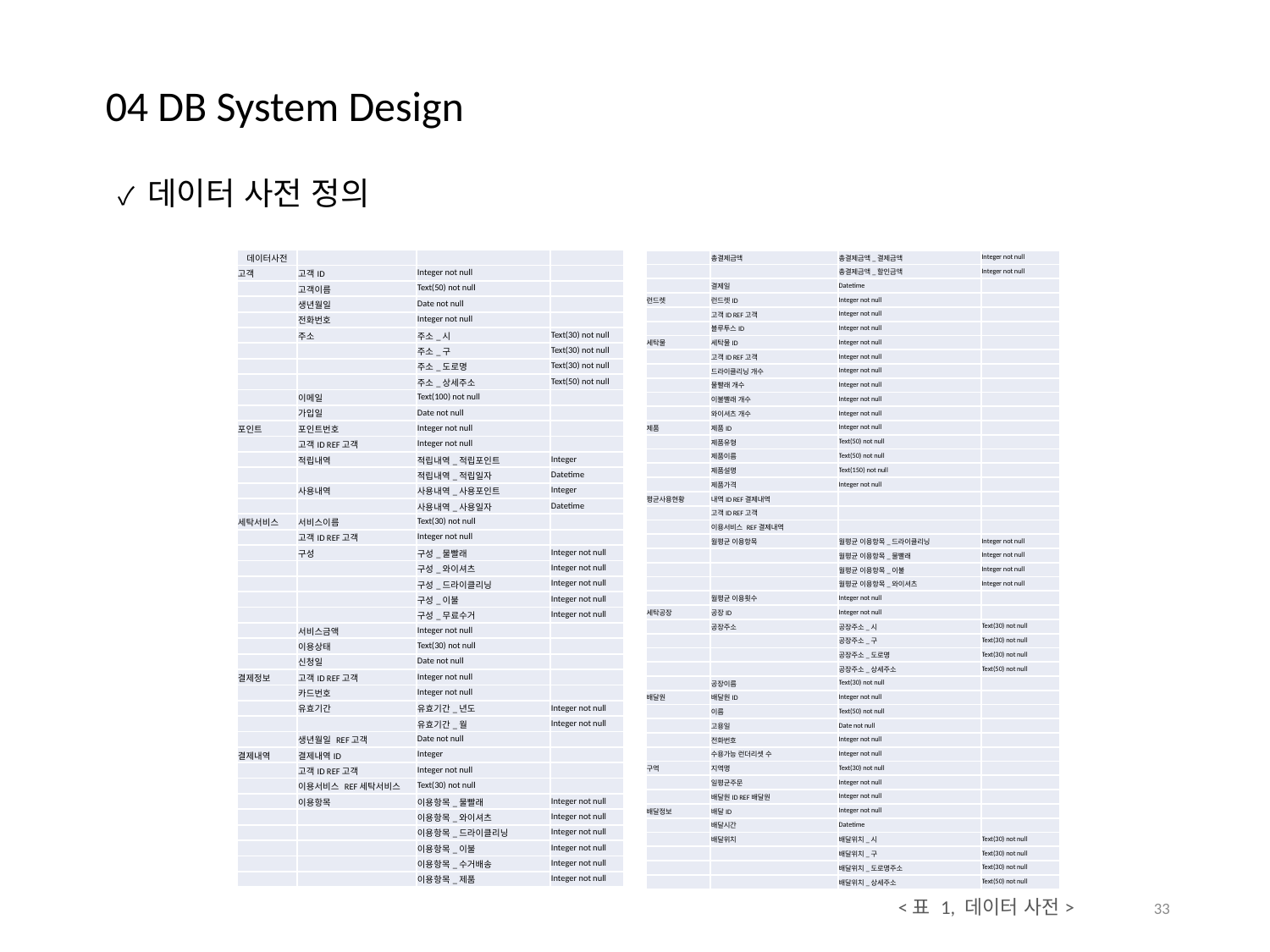

04 DB System Design
✓ 데이터 사전 정의
| 데이터사전 |  |  |  |
| --- | --- | --- | --- |
| 고객 | 고객ID | Integer not null |  |
|  | 고객이름 | Text(50) not null |  |
|  | 생년월일 | Date not null |  |
|  | 전화번호 | Integer not null |  |
|  | 주소 | 주소\_시 | Text(30) not null |
|  |  | 주소\_구 | Text(30) not null |
|  |  | 주소\_도로명 | Text(30) not null |
|  |  | 주소\_상세주소 | Text(50) not null |
|  | 이메일 | Text(100) not null |  |
|  | 가입일 | Date not null |  |
| 포인트 | 포인트번호 | Integer not null |  |
|  | 고객ID REF고객 | Integer not null |  |
|  | 적립내역 | 적립내역\_적립포인트 | Integer |
|  |  | 적립내역\_적립일자 | Datetime |
|  | 사용내역 | 사용내역\_사용포인트 | Integer |
|  |  | 사용내역\_사용일자 | Datetime |
| 세탁서비스 | 서비스이름 | Text(30) not null |  |
|  | 고객ID REF고객 | Integer not null |  |
|  | 구성 | 구성\_물빨래 | Integer not null |
|  |  | 구성\_와이셔츠 | Integer not null |
|  |  | 구성\_드라이클리닝 | Integer not null |
|  |  | 구성\_이불 | Integer not null |
|  |  | 구성\_무료수거 | Integer not null |
|  | 서비스금액 | Integer not null |  |
|  | 이용상태 | Text(30) not null |  |
|  | 신청일 | Date not null |  |
| 결제정보 | 고객ID REF고객 | Integer not null |  |
|  | 카드번호 | Integer not null |  |
|  | 유효기간 | 유효기간\_년도 | Integer not null |
|  |  | 유효기간\_월 | Integer not null |
|  | 생년월일 REF고객 | Date not null |  |
| 결제내역 | 결제내역ID | Integer |  |
|  | 고객ID REF고객 | Integer not null |  |
|  | 이용서비스 REF세탁서비스 | Text(30) not null |  |
|  | 이용항목 | 이용항목\_물빨래 | Integer not null |
|  |  | 이용항목\_와이셔츠 | Integer not null |
|  |  | 이용항목\_드라이클리닝 | Integer not null |
|  |  | 이용항목\_이불 | Integer not null |
|  |  | 이용항목\_수거배송 | Integer not null |
|  |  | 이용항목\_제품 | Integer not null |
|  | 총결제금액 | 총결제금액\_결제금액 | Integer not null |
| --- | --- | --- | --- |
|  |  | 총결제금액\_할인금액 | Integer not null |
|  | 결제일 | Datetime |  |
| 런드렛 | 런드렛ID | Integer not null |  |
|  | 고객ID REF고객 | Integer not null |  |
|  | 블루투스ID | Integer not null |  |
| 세탁물 | 세탁물ID | Integer not null |  |
|  | 고객ID REF고객 | Integer not null |  |
|  | 드라이클리닝 개수 | Integer not null |  |
|  | 물빨래 개수 | Integer not null |  |
|  | 이불빨래 개수 | Integer not null |  |
|  | 와이셔츠 개수 | Integer not null |  |
| 제품 | 제품ID | Integer not null |  |
|  | 제품유형 | Text(50) not null |  |
|  | 제품이름 | Text(50) not null |  |
|  | 제품설명 | Text(150) not null |  |
|  | 제품가격 | Integer not null |  |
| 평균사용현황 | 내역ID REF결제내역 |  |  |
|  | 고객ID REF고객 |  |  |
|  | 이용서비스 REF결제내역 |  |  |
|  | 월평균 이용항목 | 월평균 이용항목\_드라이클리닝 | Integer not null |
|  |  | 월평균 이용항목\_물빨래 | Integer not null |
|  |  | 월평균 이용항목\_이불 | Integer not null |
|  |  | 월평균 이용항목\_와이셔츠 | Integer not null |
|  | 월평균 이용횟수 | Integer not null |  |
| 세탁공장 | 공장ID | Integer not null |  |
|  | 공장주소 | 공장주소\_시 | Text(30) not null |
|  |  | 공장주소\_구 | Text(30) not null |
|  |  | 공장주소\_도로명 | Text(30) not null |
|  |  | 공장주소\_상세주소 | Text(50) not null |
|  | 공장이름 | Text(30) not null |  |
| 배달원 | 배달원ID | Integer not null |  |
|  | 이름 | Text(50) not null |  |
|  | 고용일 | Date not null |  |
|  | 전화번호 | Integer not null |  |
|  | 수용가능 런더리셋 수 | Integer not null |  |
| 구역 | 지역명 | Text(30) not null |  |
|  | 일평균주문 | Integer not null |  |
|  | 배달원ID REF배달원 | Integer not null |  |
| 배달정보 | 배달ID | Integer not null |  |
|  | 배달시간 | Datetime |  |
|  | 배달위치 | 배달위치\_시 | Text(30) not null |
|  |  | 배달위치\_구 | Text(30) not null |
|  |  | 배달위치\_도로명주소 | Text(30) not null |
|  |  | 배달위치\_상세주소 | Text(50) not null |
33
<표 1, 데이터 사전>